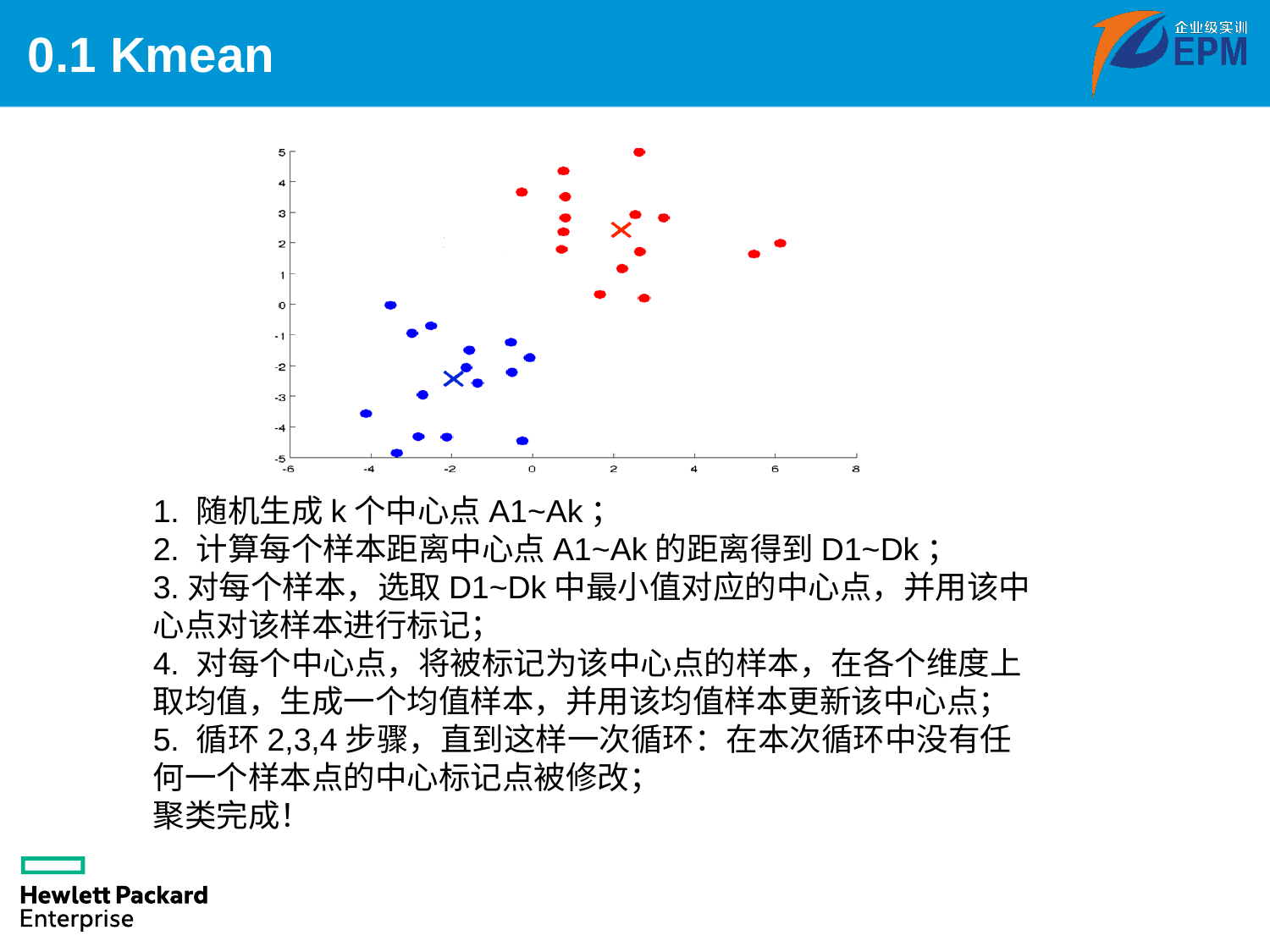

# 0.1 Kmean

1. 随机生成k个中心点A1~Ak；
2. 计算每个样本距离中心点A1~Ak的距离得到D1~Dk；
3.对每个样本，选取D1~Dk中最小值对应的中心点，并用该中心点对该样本进行标记；
4. 对每个中心点，将被标记为该中心点的样本，在各个维度上取均值，生成一个均值样本，并用该均值样本更新该中心点；
5. 循环2,3,4步骤，直到这样一次循环：在本次循环中没有任何一个样本点的中心标记点被修改；
聚类完成！